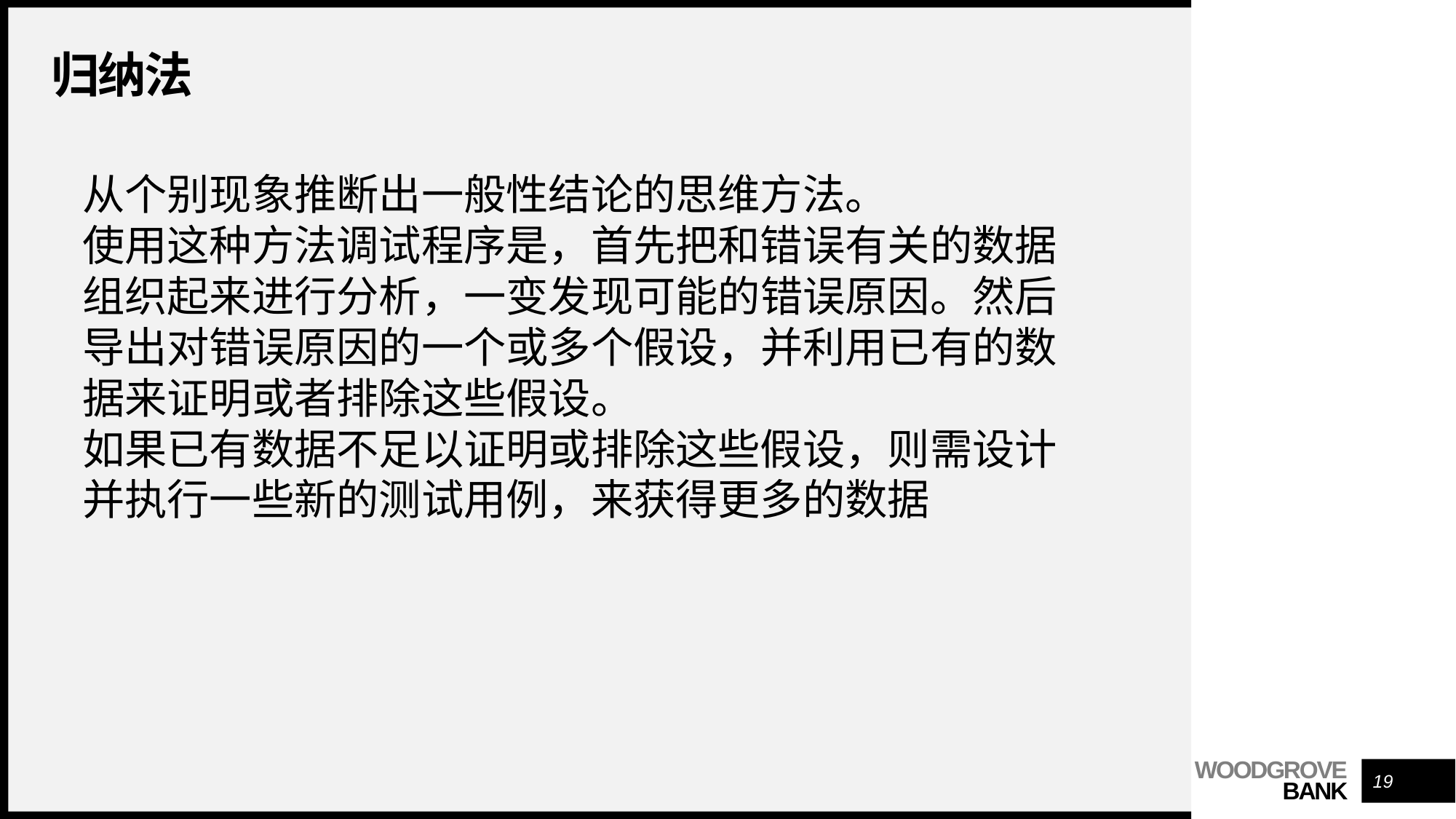

# 归纳法
从个别现象推断出一般性结论的思维方法。
使用这种方法调试程序是，首先把和错误有关的数据组织起来进行分析，一变发现可能的错误原因。然后导出对错误原因的一个或多个假设，并利用已有的数据来证明或者排除这些假设。
如果已有数据不足以证明或排除这些假设，则需设计并执行一些新的测试用例，来获得更多的数据
19